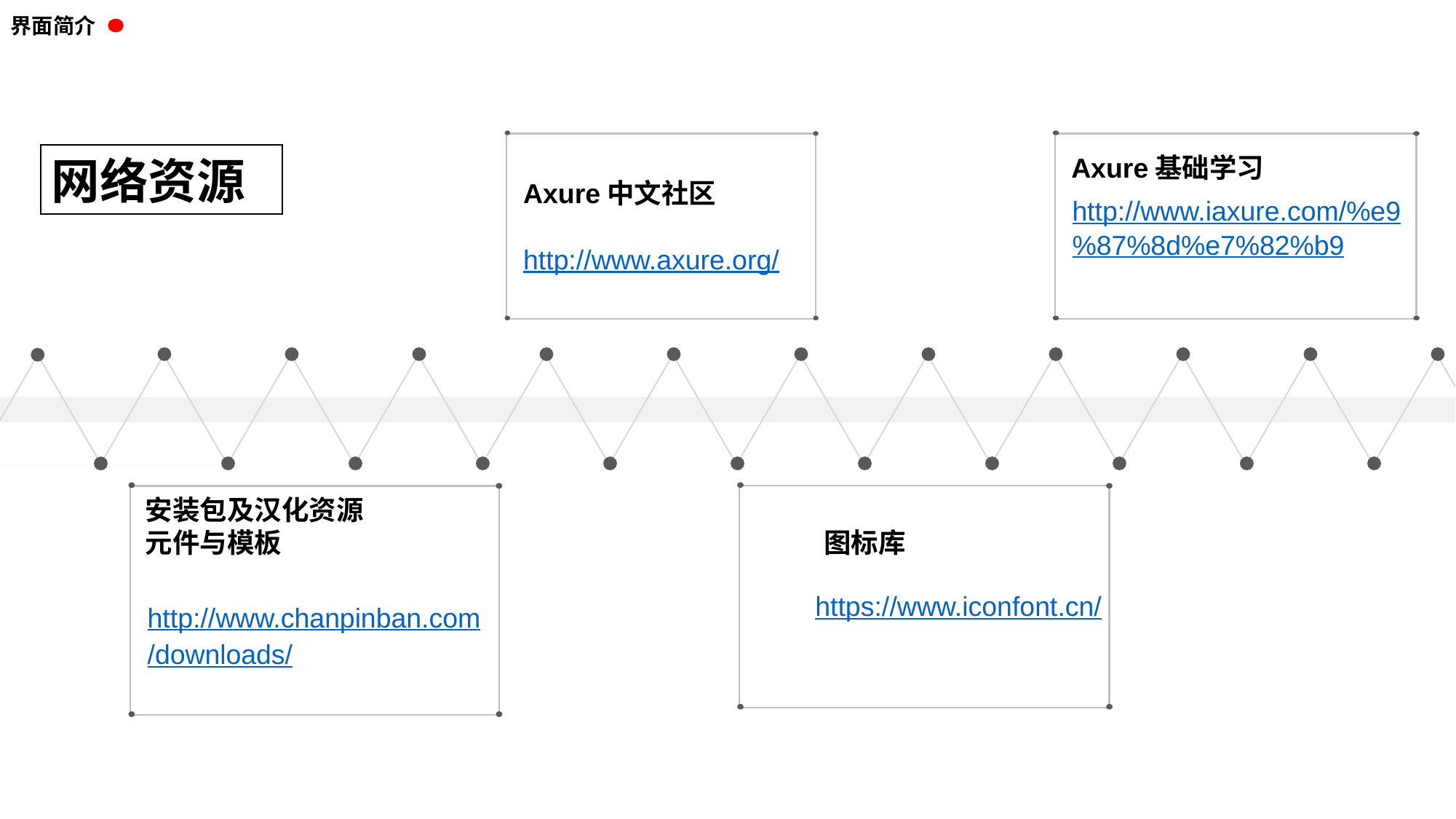

界面简介

Axure基础学习
网络资源
Axure中文社区
http://www.iaxure.com/%e9%87%8d%e7%82%b9
http://www.axure.org/

安装包及汉化资源
元件与模板
图标库
https://www.iconfont.cn/
http://www.chanpinban.com/downloads/